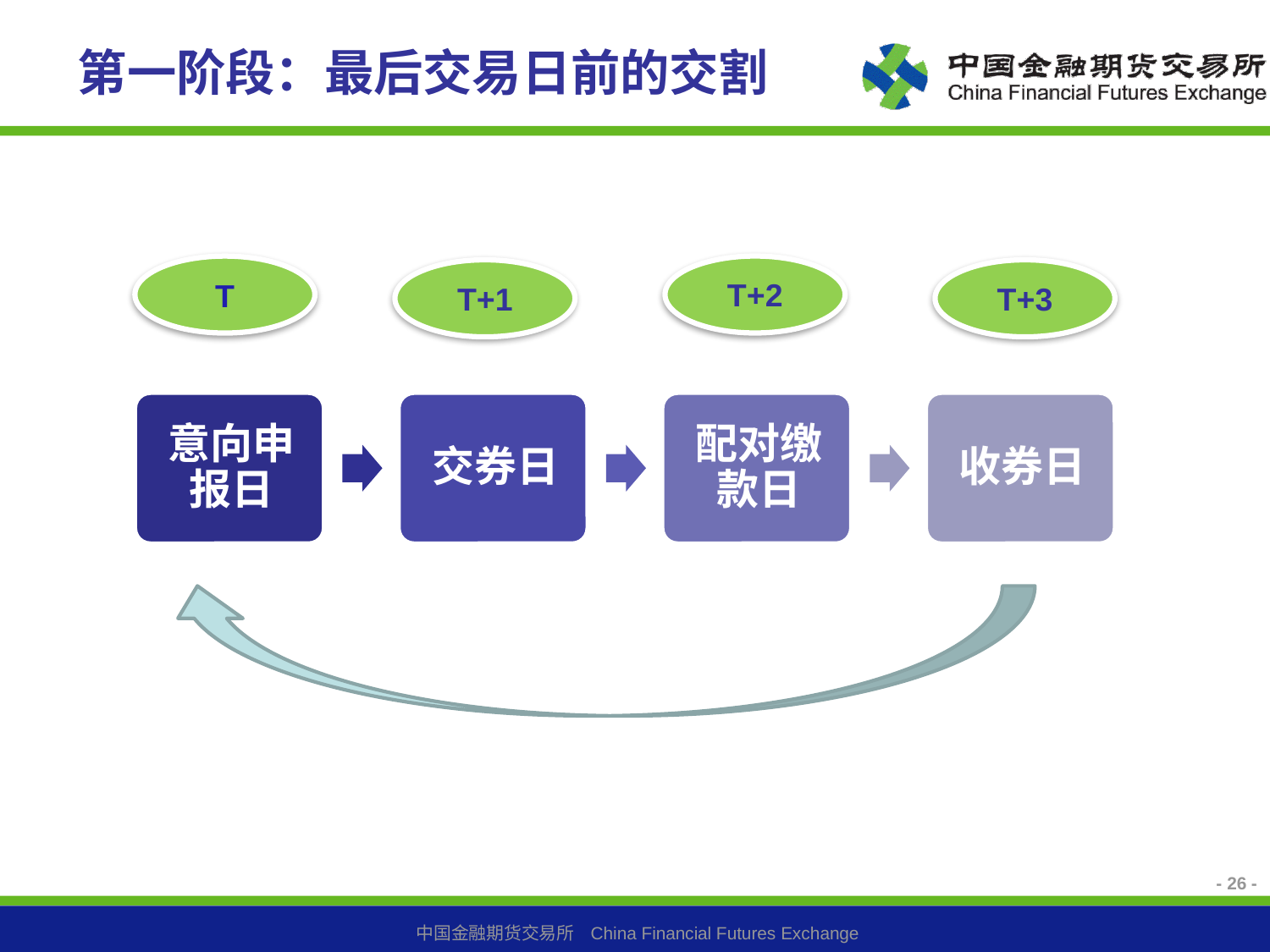

# 第一阶段：最后交易日前的交割

意向申报日

交券日

配对缴款日

收券日
T+2
T
T+1
T+3

- 26 -